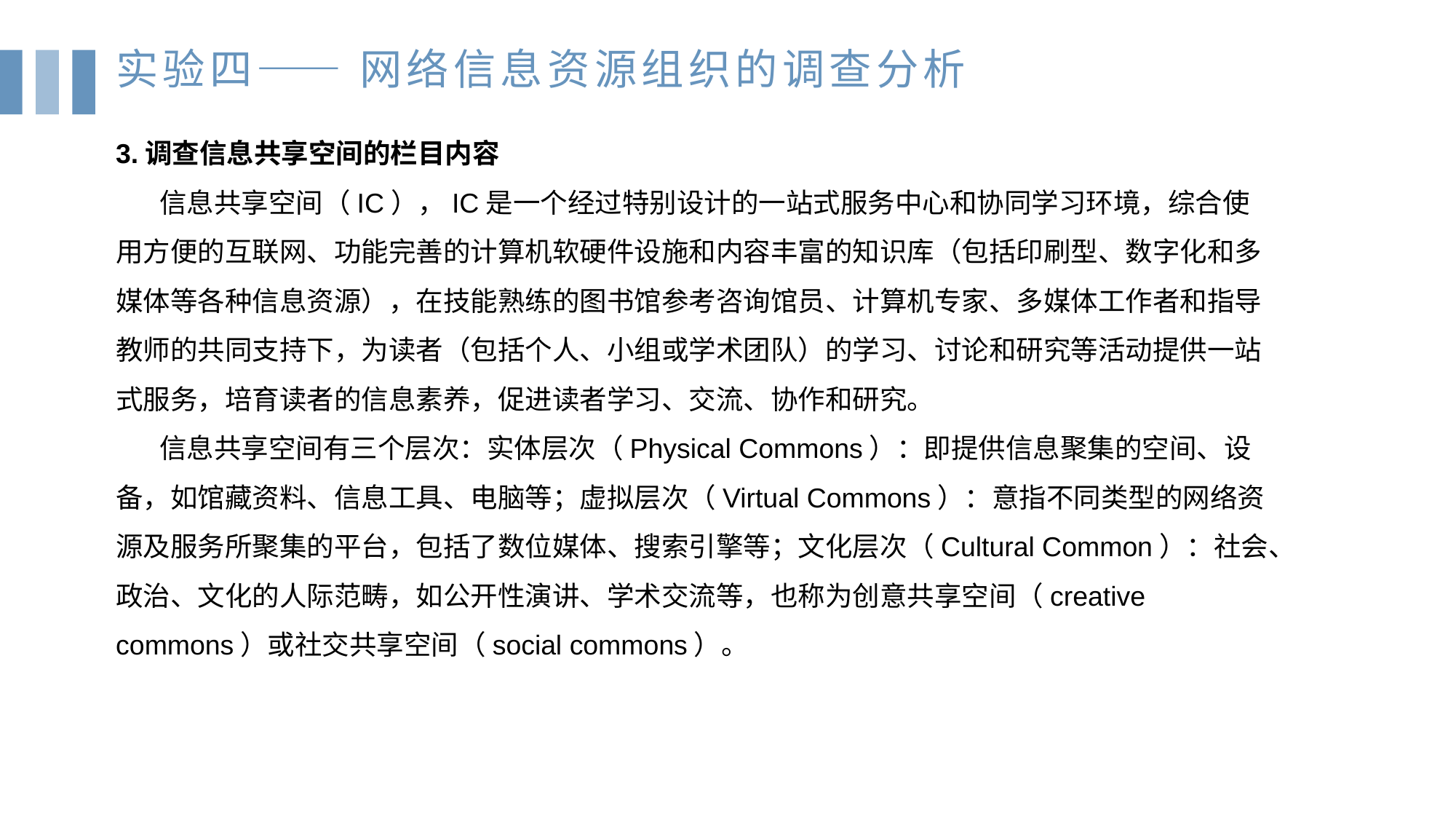

实验四—— 网络信息资源组织的调查分析

3.调查信息共享空间的栏目内容
      信息共享空间（IC），IC是一个经过特别设计的一站式服务中心和协同学习环境，综合使用方便的互联网、功能完善的计算机软硬件设施和内容丰富的知识库（包括印刷型、数字化和多媒体等各种信息资源），在技能熟练的图书馆参考咨询馆员、计算机专家、多媒体工作者和指导教师的共同支持下，为读者（包括个人、小组或学术团队）的学习、讨论和研究等活动提供一站式服务，培育读者的信息素养，促进读者学习、交流、协作和研究。
      信息共享空间有三个层次：实体层次（Physical Commons）：即提供信息聚集的空间、设备，如馆藏资料、信息工具、电脑等；虚拟层次（Virtual Commons）：意指不同类型的网络资源及服务所聚集的平台，包括了数位媒体、搜索引擎等；文化层次（Cultural Common）：社会、政治、文化的人际范畴，如公开性演讲、学术交流等，也称为创意共享空间（creative commons）或社交共享空间（social commons）。